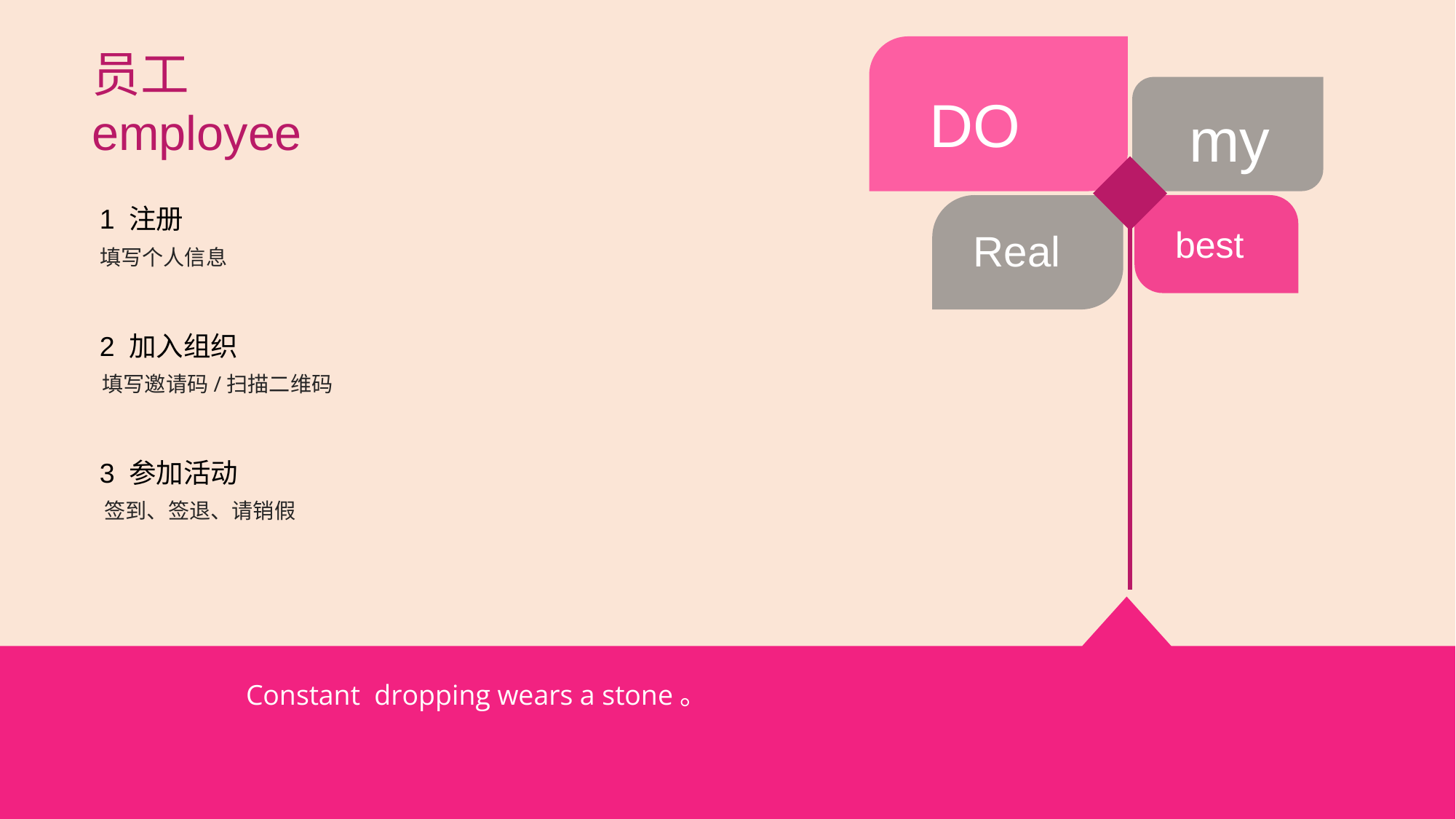

员工
employee

DO
my

1 注册
填写个人信息
best
Real
2 加入组织
填写邀请码/扫描二维码
3 参加活动
签到、签退、请销假

Constant  dropping wears a stone。